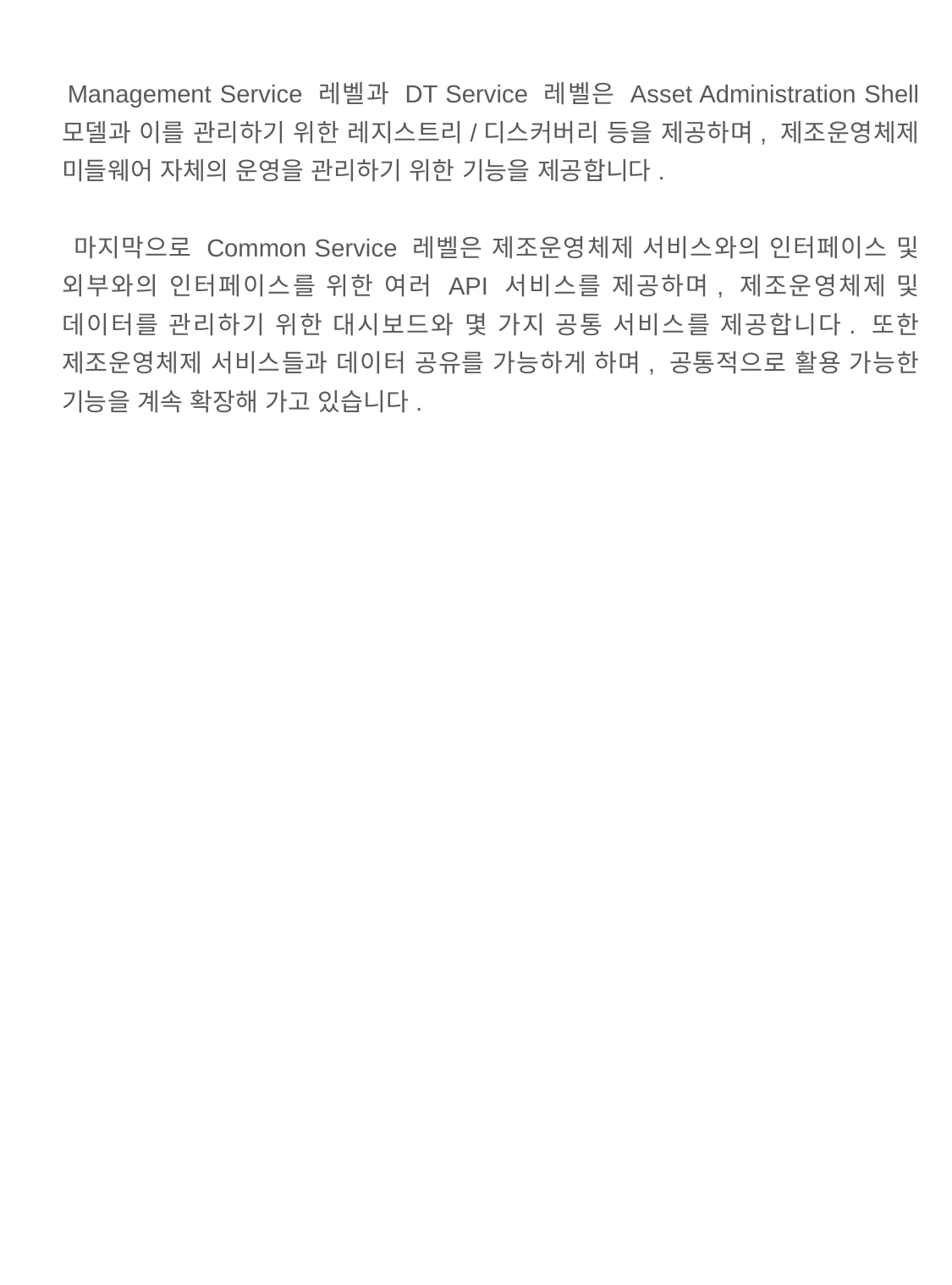

Management Service 레벨과 DT Service 레벨은 Asset Administration Shell 모델과 이를 관리하기 위한 레지스트리/디스커버리 등을 제공하며, 제조운영체제 미들웨어 자체의 운영을 관리하기 위한 기능을 제공합니다.

  마지막으로 Common Service 레벨은 제조운영체제 서비스와의 인터페이스 및 외부와의 인터페이스를 위한 여러 API 서비스를 제공하며, 제조운영체제 및 데이터를 관리하기 위한 대시보드와 몇 가지 공통 서비스를 제공합니다. 또한 제조운영체제 서비스들과 데이터 공유를 가능하게 하며, 공통적으로 활용 가능한 기능을 계속 확장해 가고 있습니다.